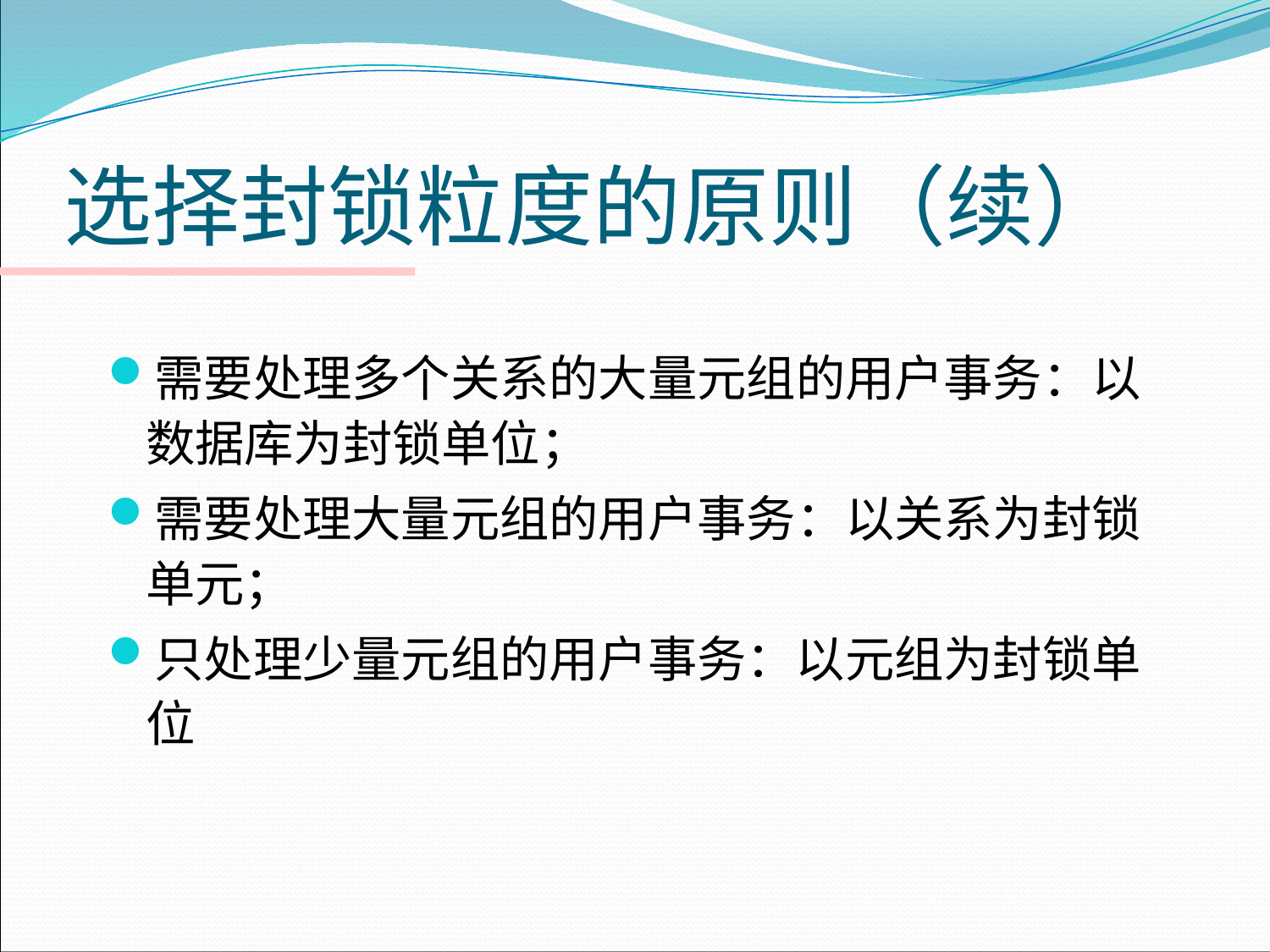

# 选择封锁粒度的原则（续）

需要处理多个关系的大量元组的用户事务：以数据库为封锁单位；
需要处理大量元组的用户事务：以关系为封锁单元；
只处理少量元组的用户事务：以元组为封锁单位
1043